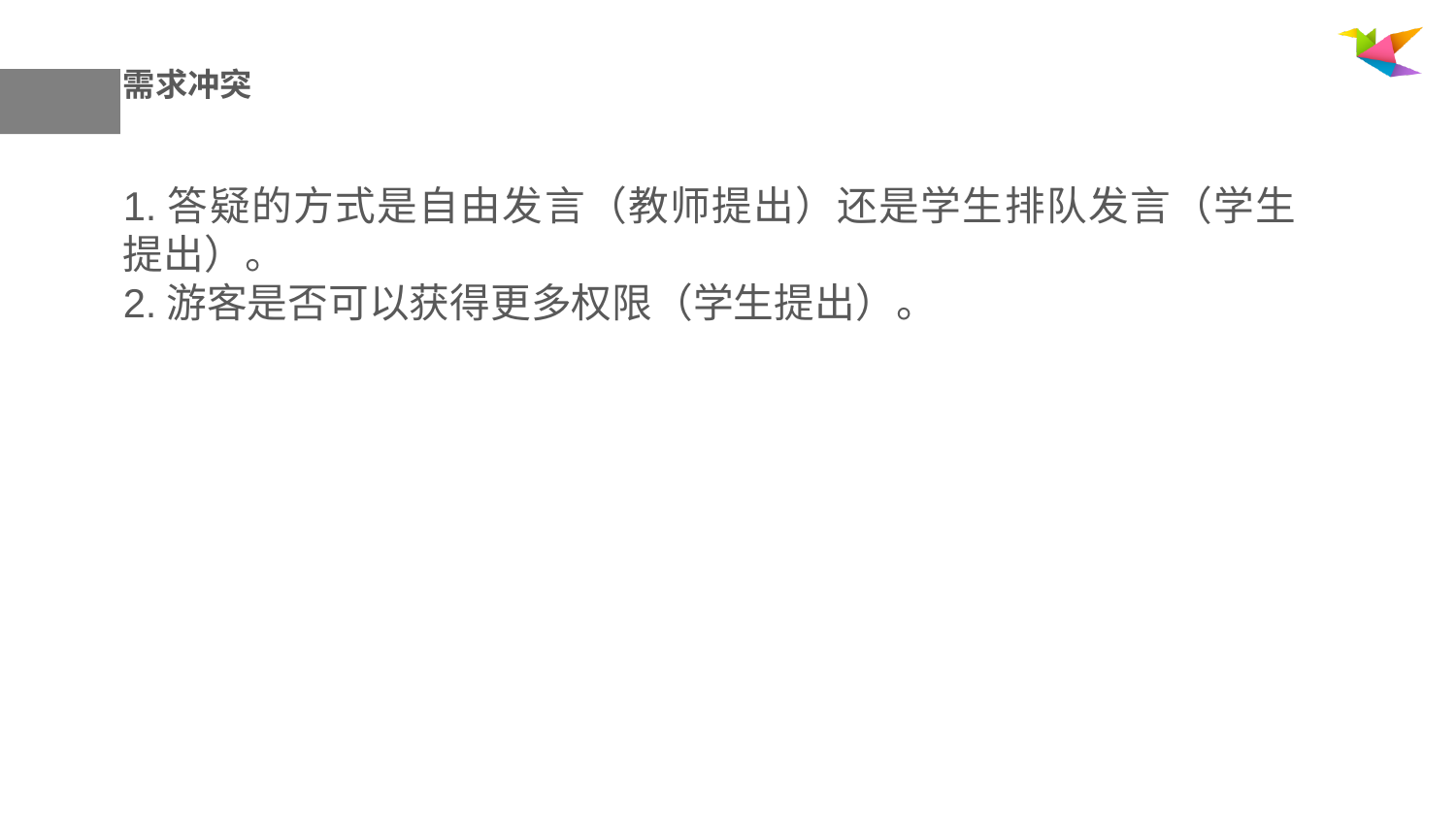

需求冲突

1.答疑的方式是自由发言（教师提出）还是学生排队发言（学生提出）。
2.游客是否可以获得更多权限（学生提出）。